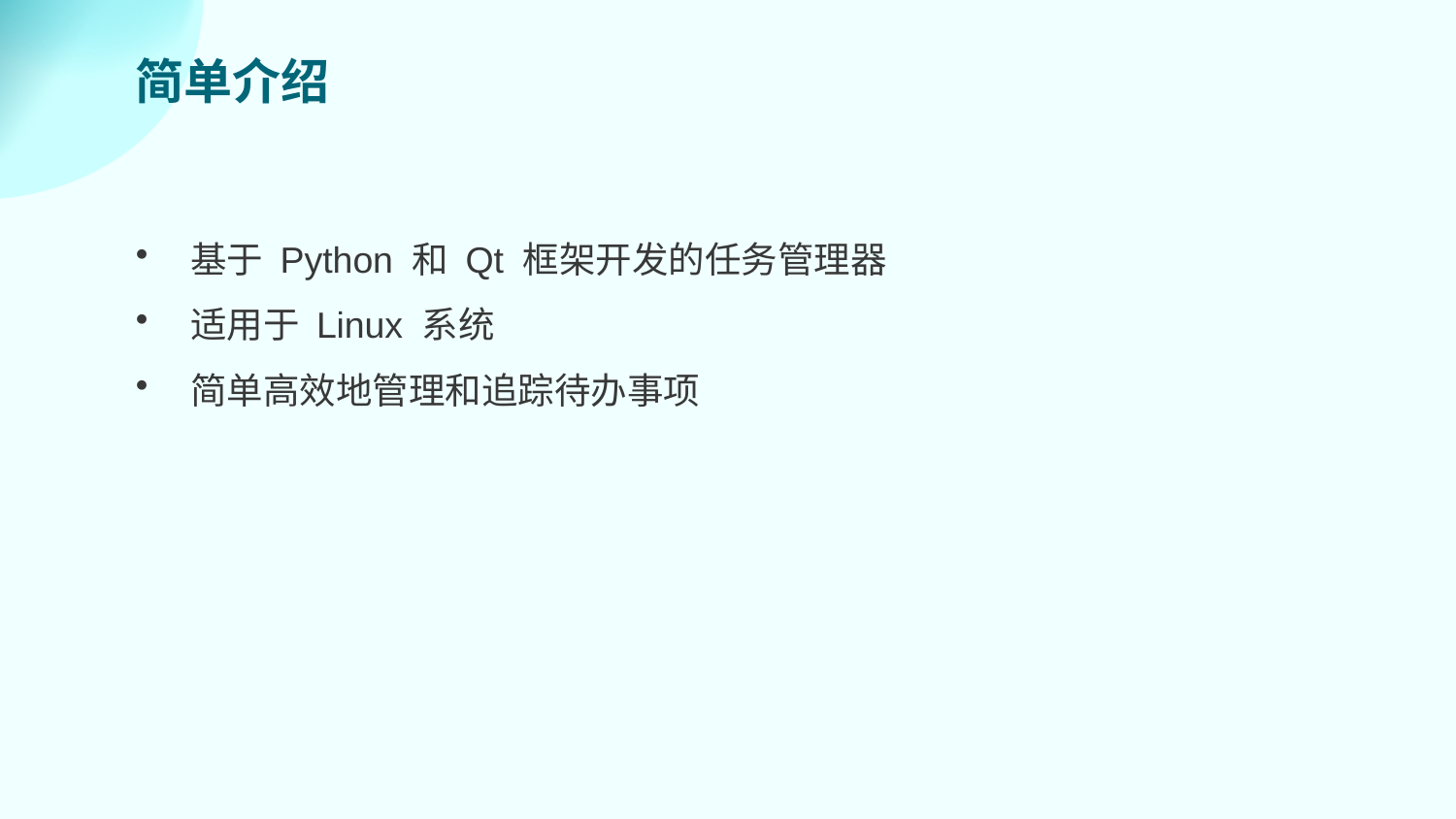

简单介绍
基于 Python 和 Qt 框架开发的任务管理器
适用于 Linux 系统
简单高效地管理和追踪待办事项